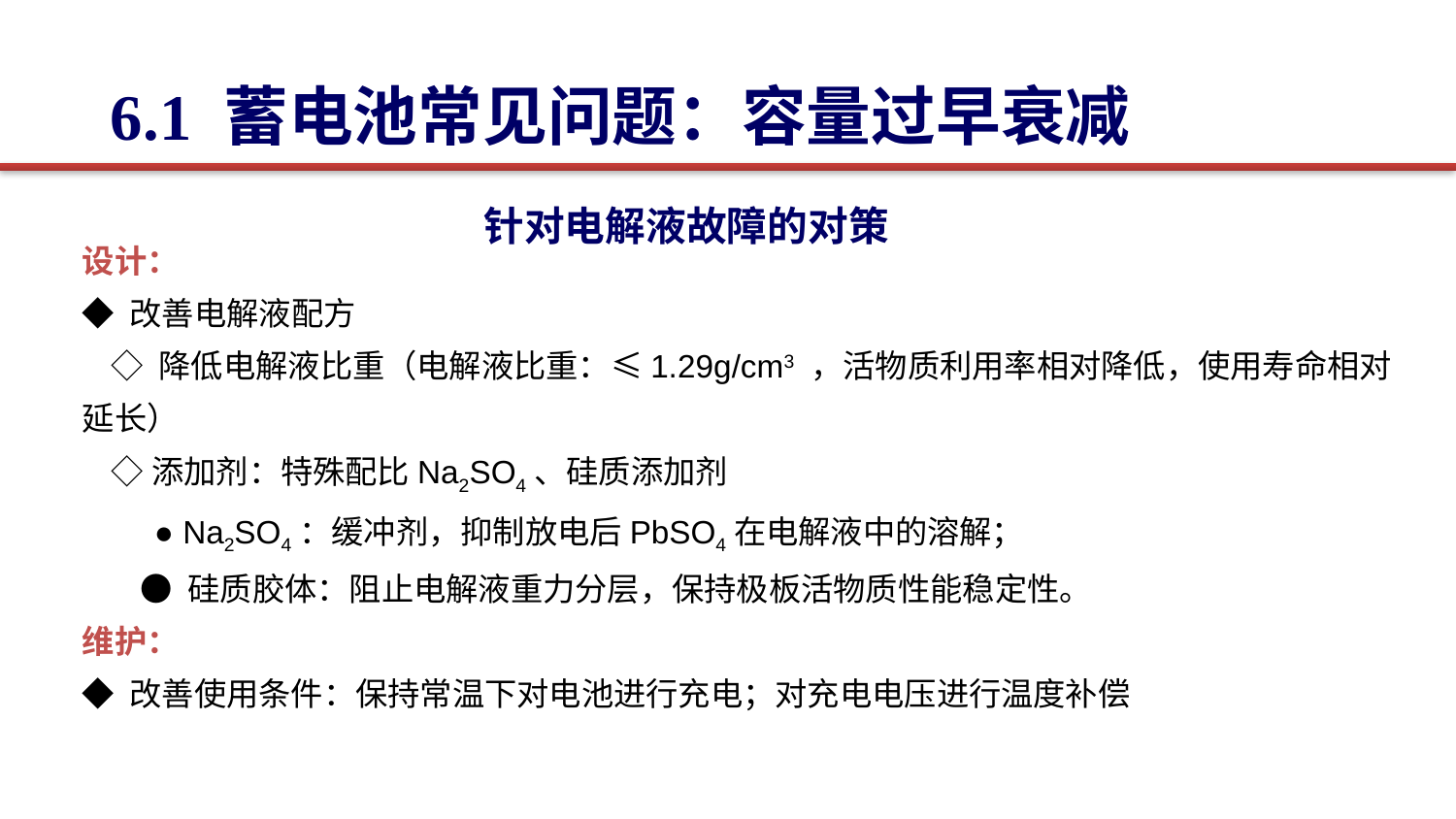

6.1 蓄电池常见问题：容量过早衰减

针对电解液故障的对策
设计：
◆ 改善电解液配方
    ◇ 降低电解液比重（电解液比重：≤1.29g/cm3 ，活物质利用率相对降低，使用寿命相对延长）
    ◇添加剂：特殊配比Na2SO4、硅质添加剂
        ● Na2SO4：缓冲剂，抑制放电后PbSO4在电解液中的溶解；
        ● 硅质胶体：阻止电解液重力分层，保持极板活物质性能稳定性。
维护：
◆ 改善使用条件：保持常温下对电池进行充电；对充电电压进行温度补偿